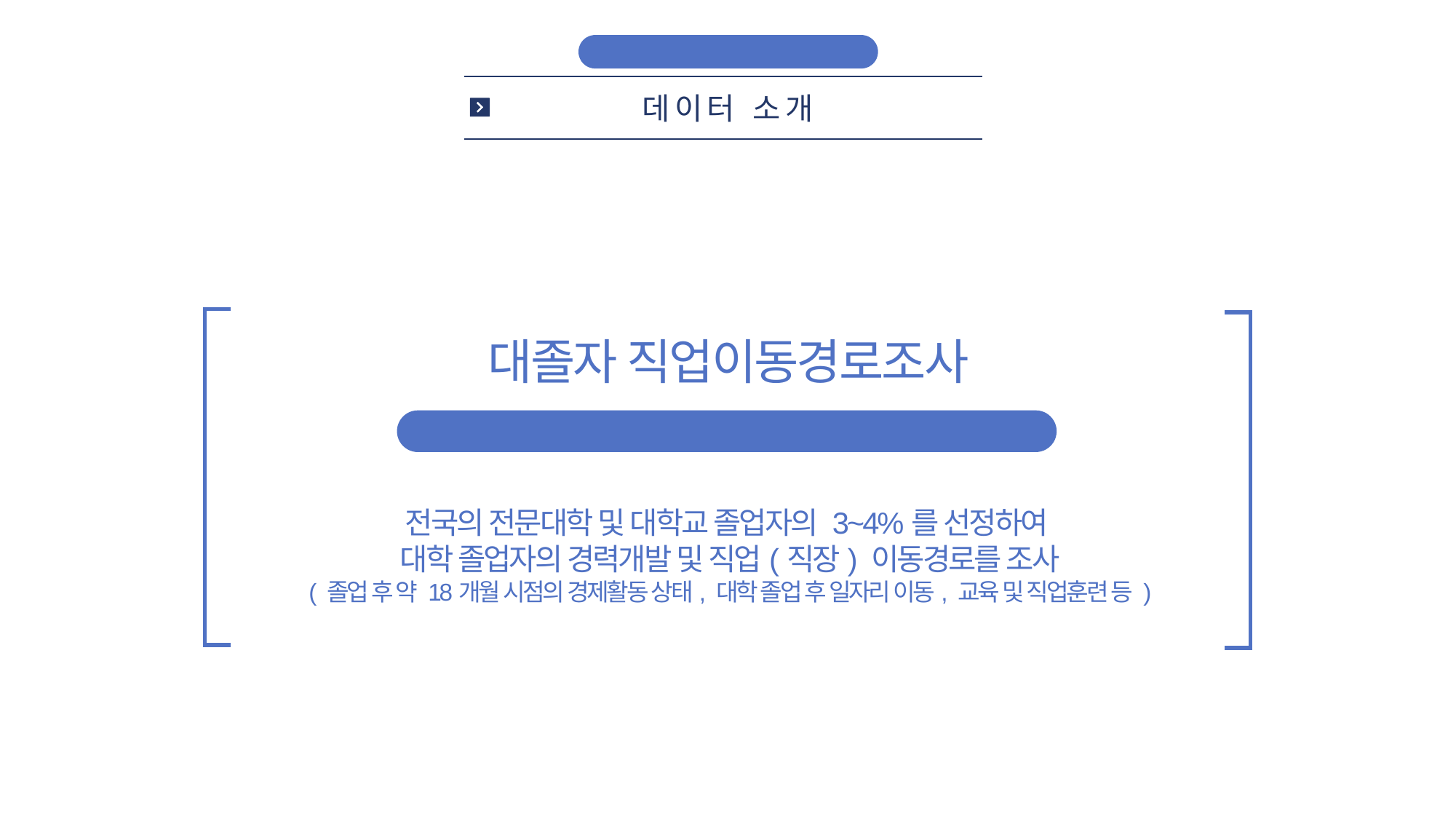

데이터 활용
데이터 소개

대졸자 직업이동경로조사

GOMS : Graduates Occupational Mobility Survey
전국의 전문대학 및 대학교 졸업자의 3~4%를 선정하여
대학 졸업자의 경력개발 및 직업(직장) 이동경로를 조사
( 졸업 후 약 18개월 시점의 경제활동 상태, 대학 졸업 후 일자리 이동, 교육 및 직업훈련 등 )